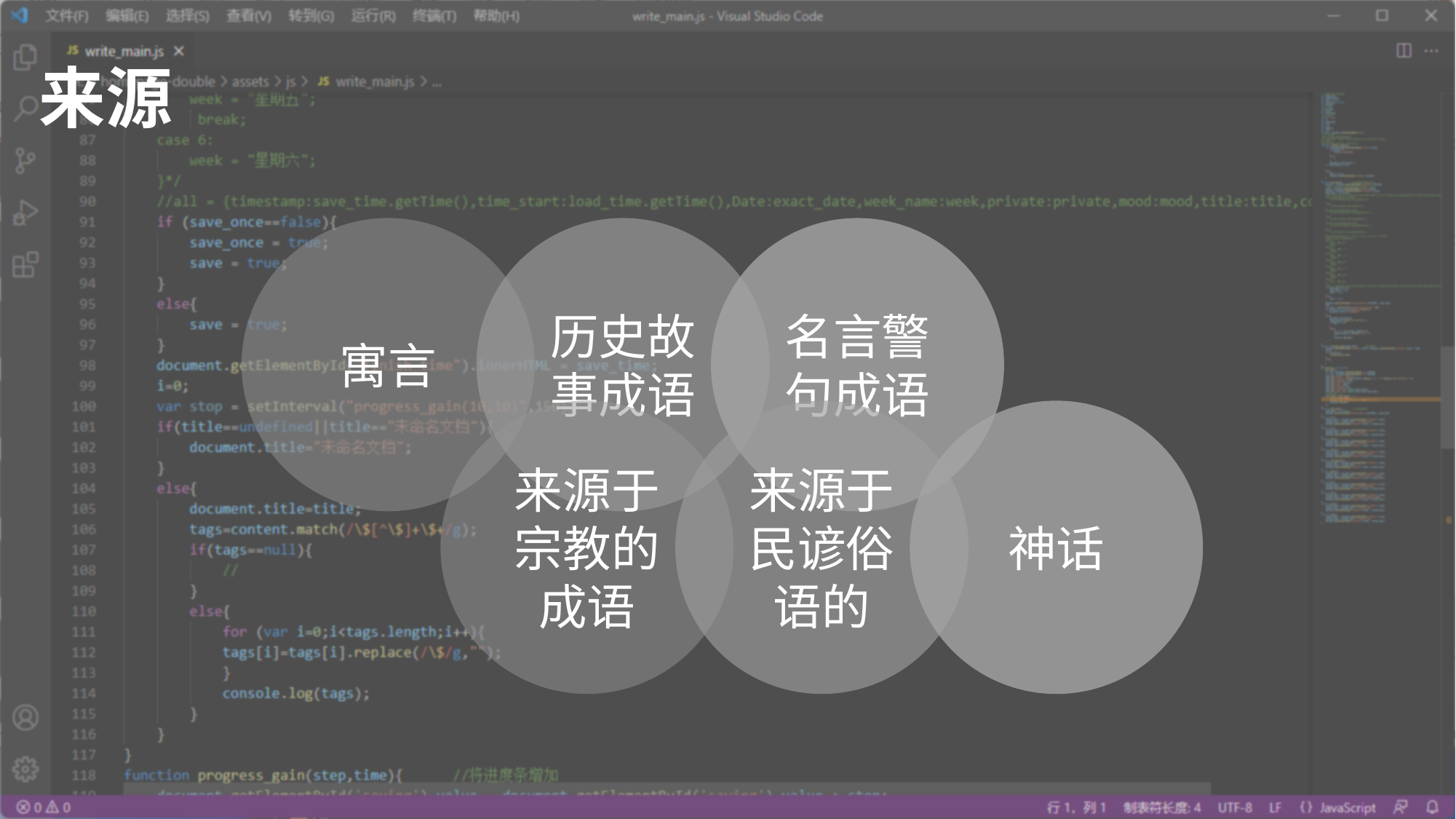

来源
寓言
历史故事成语
名言警句成语
来源于宗教的成语
来源于民谚俗语的
神话